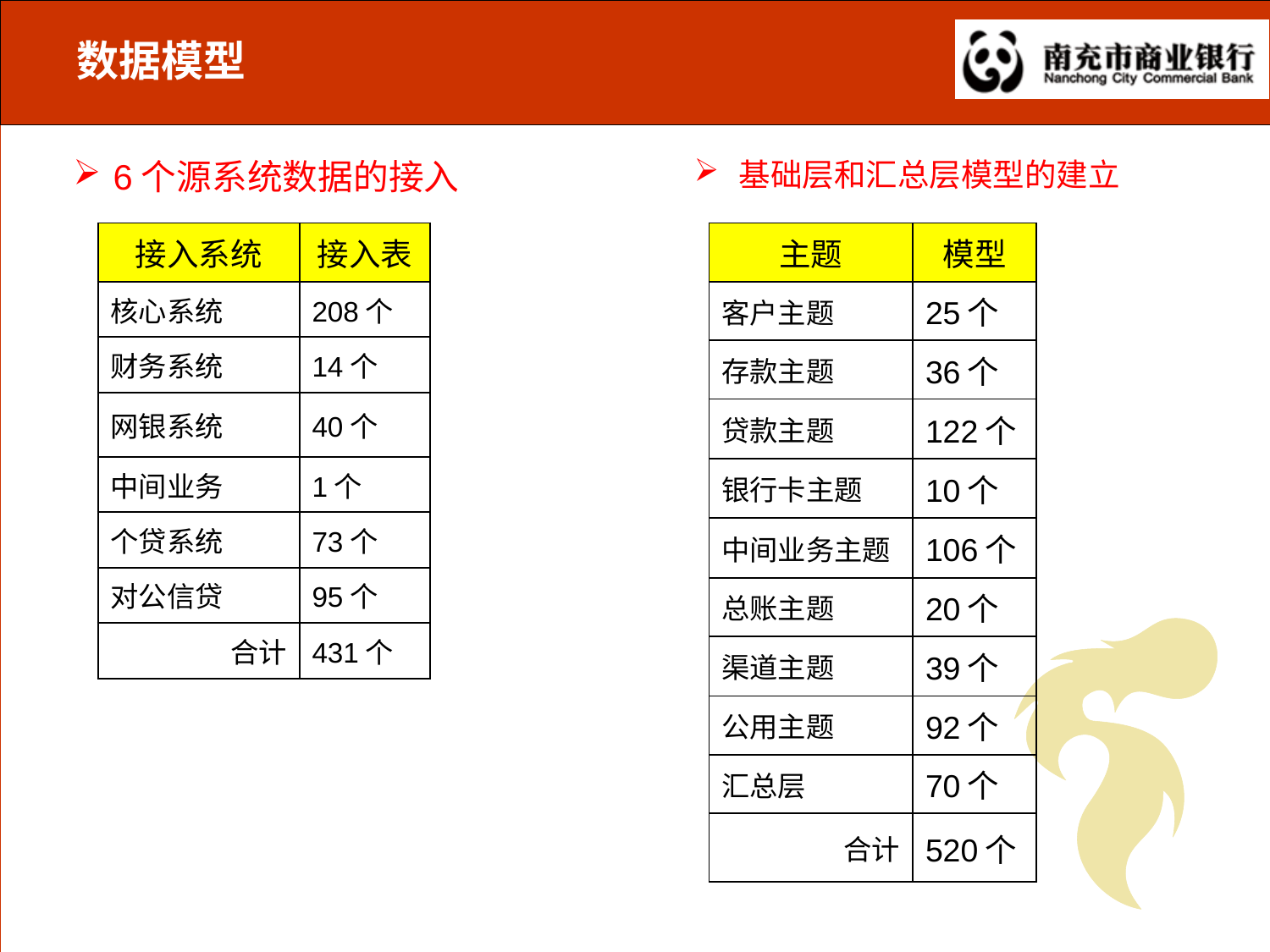

# 数据模型
 6个源系统数据的接入

 基础层和汇总层模型的建立
| 接入系统 | 接入表 |
| --- | --- |
| 核心系统 | 208个 |
| 财务系统 | 14个 |
| 网银系统 | 40个 |
| 中间业务 | 1个 |
| 个贷系统 | 73个 |
| 对公信贷 | 95个 |
| 合计 | 431个 |
| 主题 | 模型 |
| --- | --- |
| 客户主题 | 25个 |
| 存款主题 | 36个 |
| 贷款主题 | 122个 |
| 银行卡主题 | 10个 |
| 中间业务主题 | 106个 |
| 总账主题 | 20个 |
| 渠道主题 | 39个 |
| 公用主题 | 92个 |
| 汇总层 | 70个 |
| 合计 | 520个 |